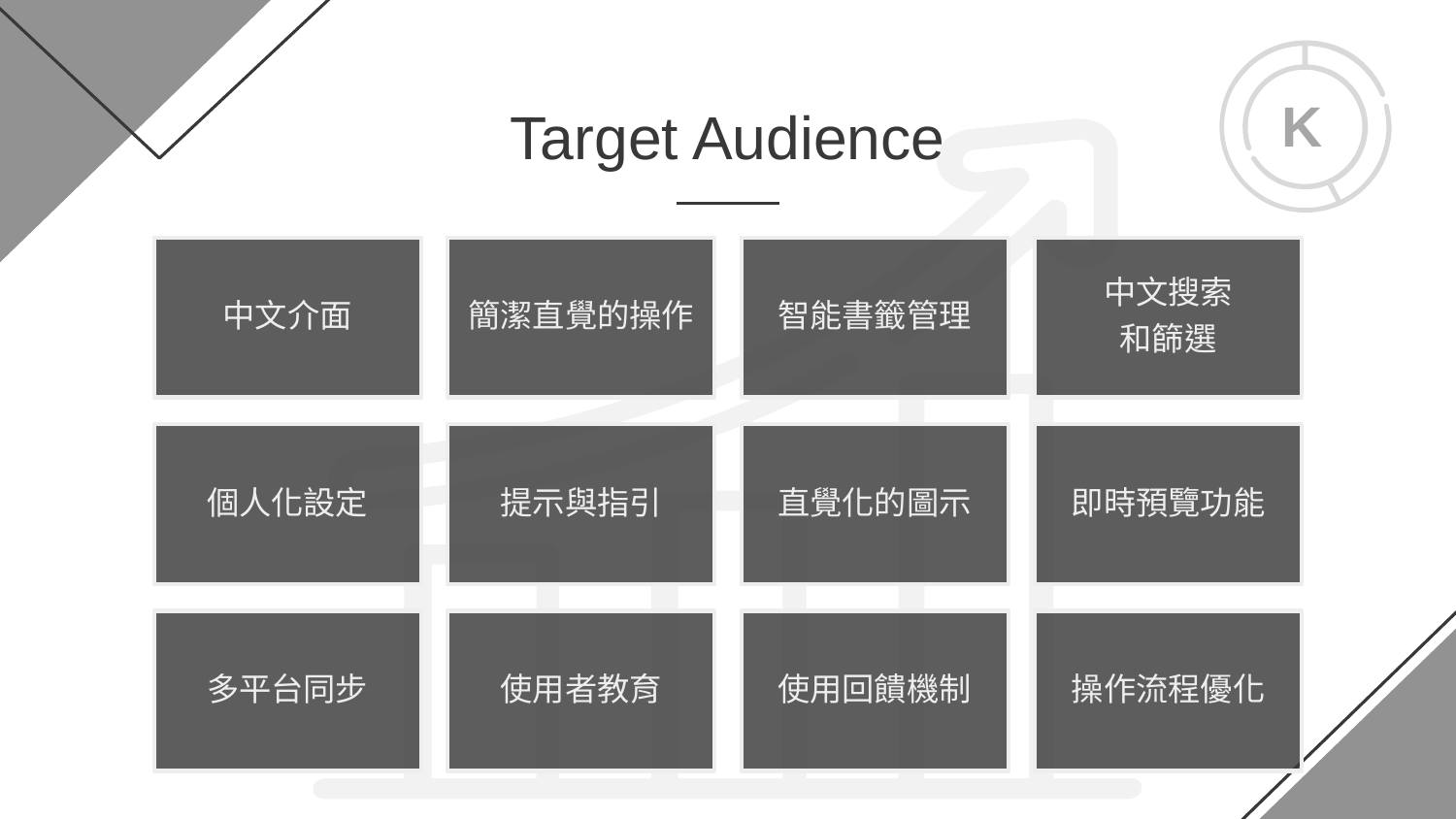

K
# Target Audience

中文介面
簡潔直覺的操作
智能書籤管理
中文搜索
和篩選
個人化設定
提示與指引
直覺化的圖示
即時預覽功能
多平台同步
使用者教育
使用回饋機制
操作流程優化